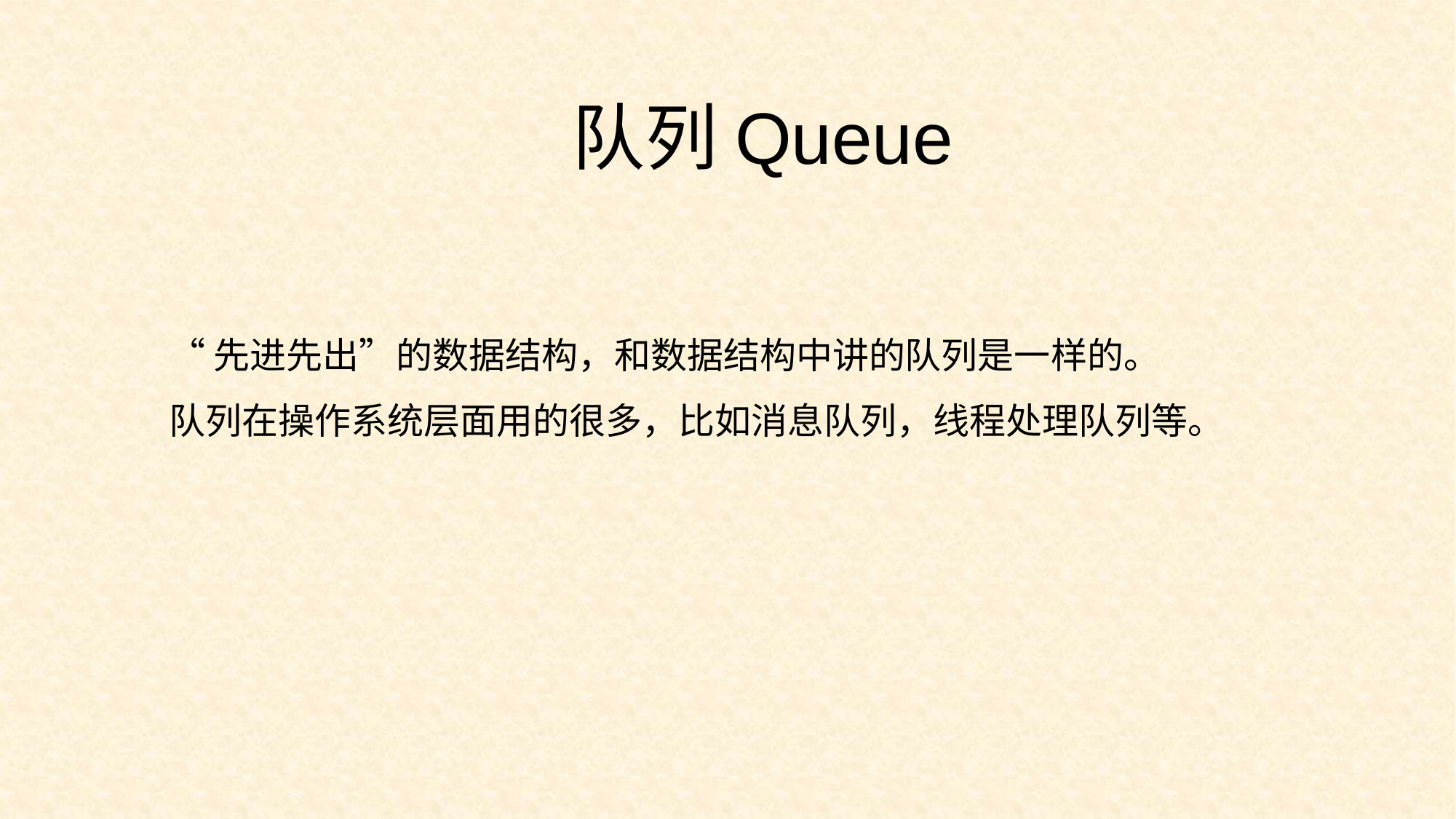

队列Queue
“先进先出”的数据结构，和数据结构中讲的队列是一样的。
队列在操作系统层面用的很多，比如消息队列，线程处理队列等。